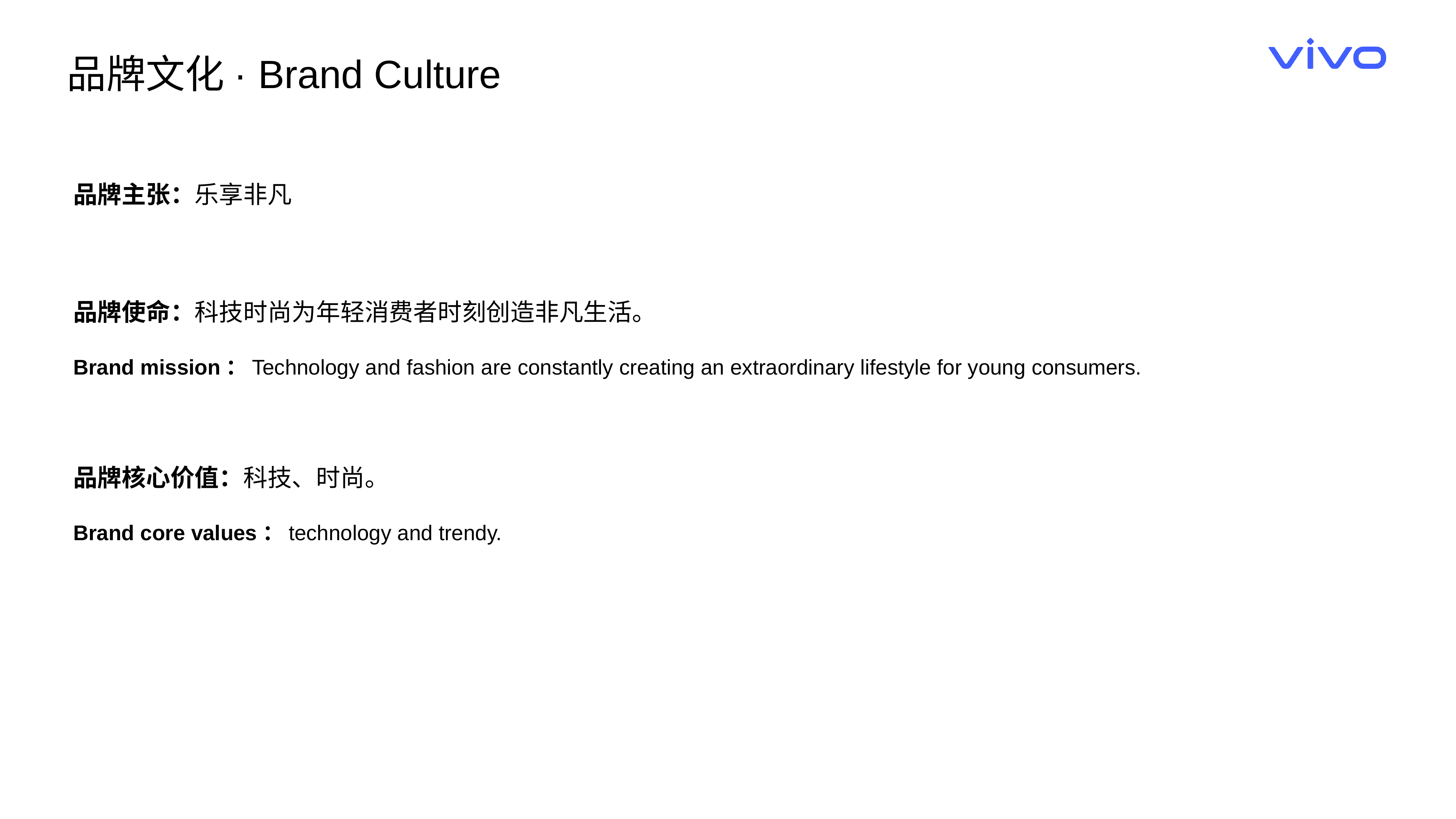

品牌文化· Brand Culture
品牌主张：乐享非凡

品牌使命：科技时尚为年轻消费者时刻创造非凡生活。
Brand mission：Technology and fashion are constantly creating an extraordinary lifestyle for young consumers.

品牌核心价值：科技、时尚。
Brand core values：technology and trendy.